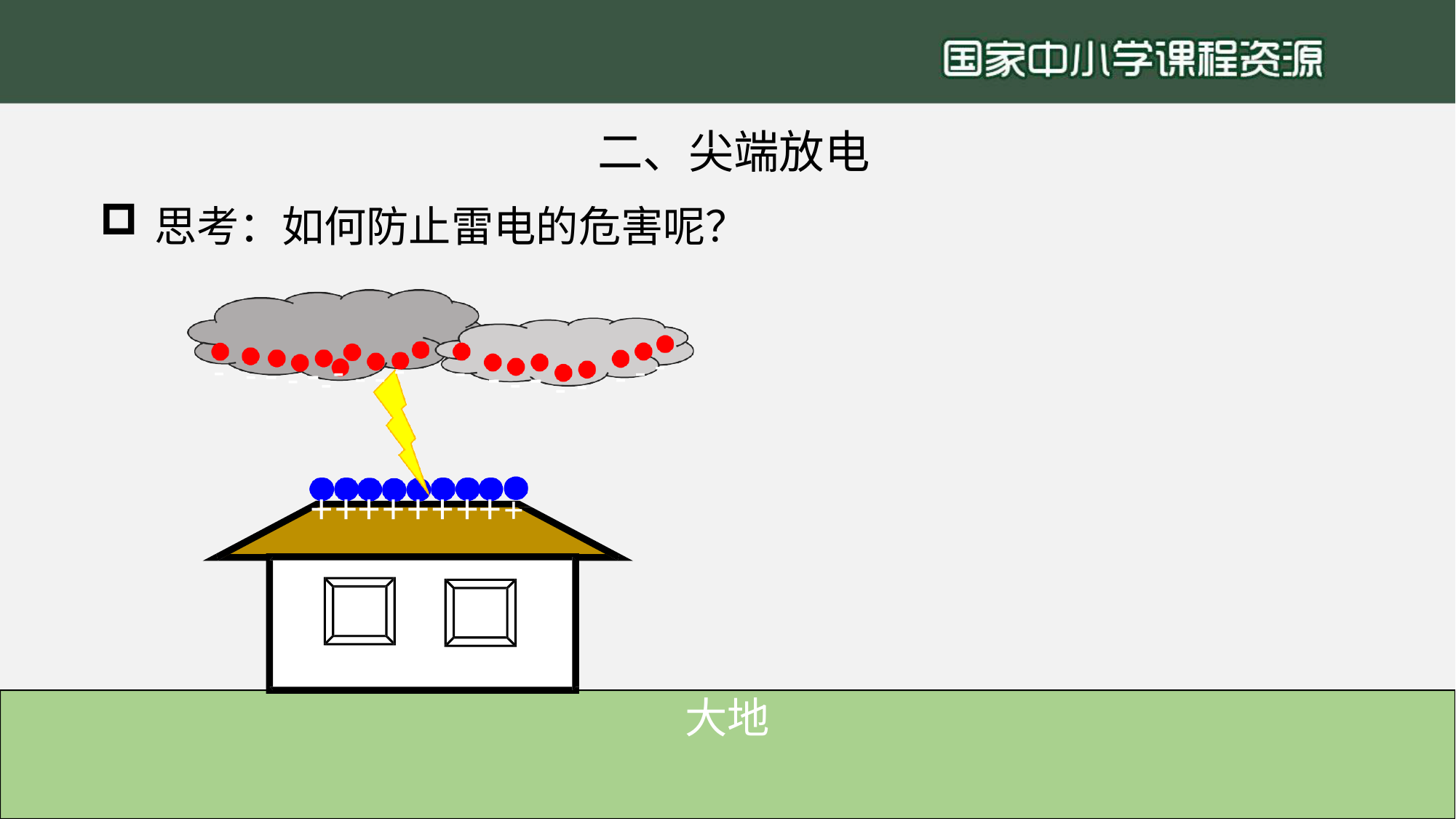

# 二、尖端放电
思考：如何防止雷电的危害呢？

-	- - - --- - - -
-	- - - - -	- - -
+++++++++

大地

高中物理